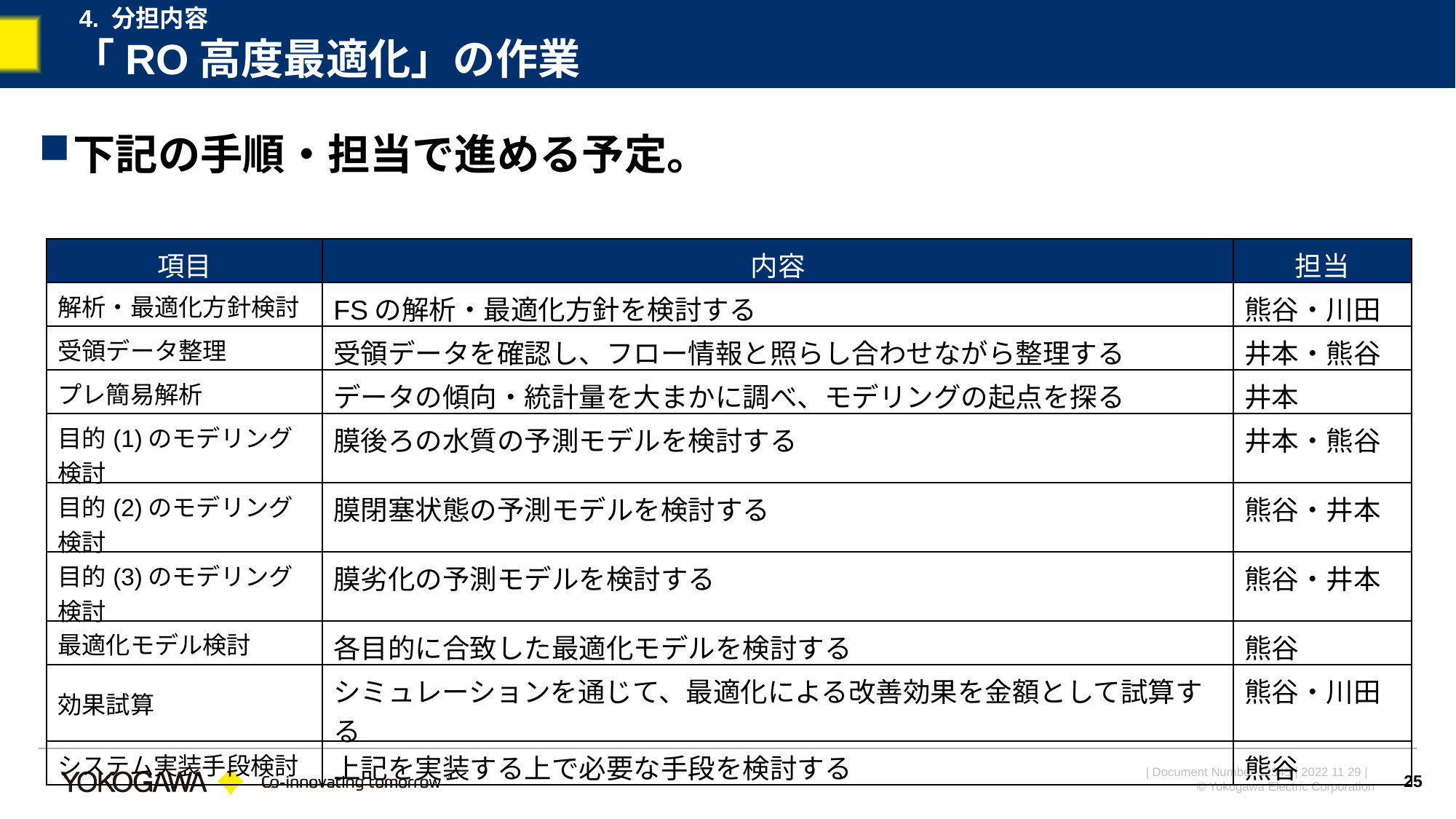

4. 分担内容
# 「RO高度最適化」の作業
下記の手順・担当で進める予定。
| 項目 | 内容 | 担当 |
| --- | --- | --- |
| 解析・最適化方針検討 | FSの解析・最適化方針を検討する | 熊谷・川田 |
| 受領データ整理 | 受領データを確認し、フロー情報と照らし合わせながら整理する | 井本・熊谷 |
| プレ簡易解析 | データの傾向・統計量を大まかに調べ、モデリングの起点を探る | 井本 |
| 目的(1)のモデリング検討 | 膜後ろの水質の予測モデルを検討する | 井本・熊谷 |
| 目的(2)のモデリング検討 | 膜閉塞状態の予測モデルを検討する | 熊谷・井本 |
| 目的(3)のモデリング検討 | 膜劣化の予測モデルを検討する | 熊谷・井本 |
| 最適化モデル検討 | 各目的に合致した最適化モデルを検討する | 熊谷 |
| 効果試算 | シミュレーションを通じて、最適化による改善効果を金額として試算する | 熊谷・川田 |
| システム実装手段検討 | 上記を実装する上で必要な手段を検討する | 熊谷 |
25